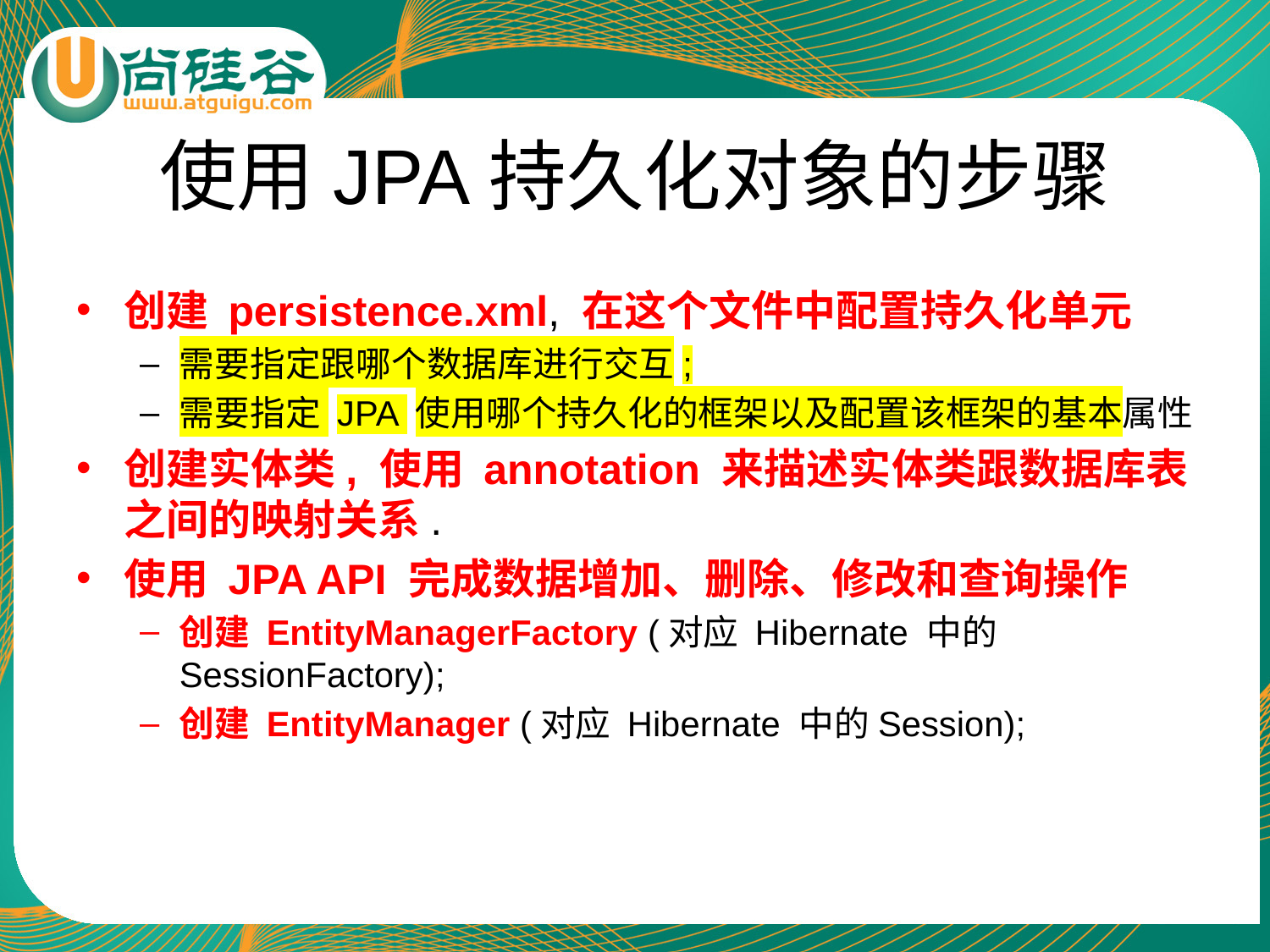

# 使用JPA持久化对象的步骤
创建 persistence.xml, 在这个文件中配置持久化单元
需要指定跟哪个数据库进行交互;
需要指定 JPA 使用哪个持久化的框架以及配置该框架的基本属性
创建实体类, 使用 annotation 来描述实体类跟数据库表之间的映射关系.
使用 JPA API 完成数据增加、删除、修改和查询操作
创建 EntityManagerFactory (对应 Hibernate 中的 SessionFactory);
创建 EntityManager (对应 Hibernate 中的Session);